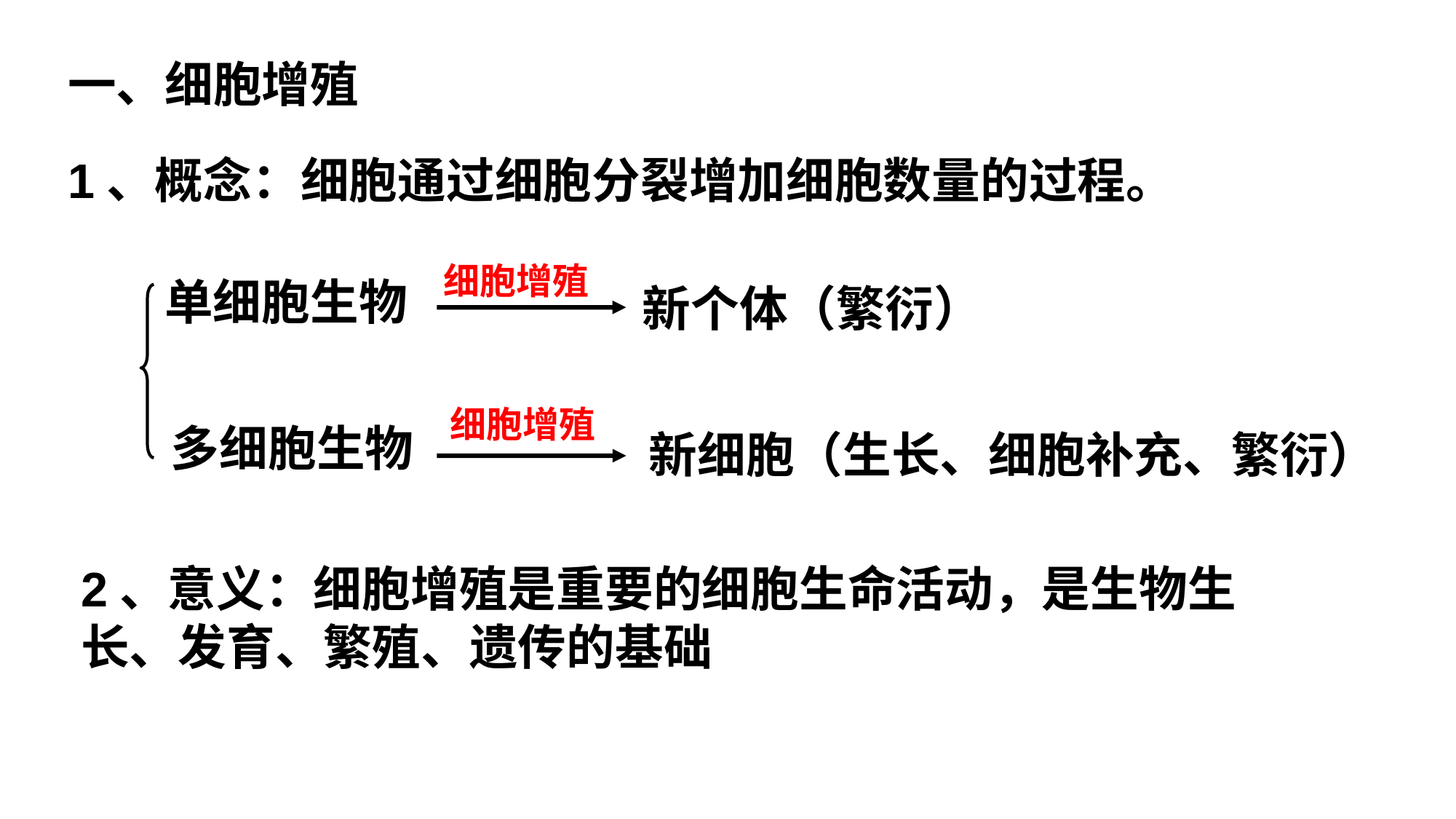

一、细胞增殖
1、概念：细胞通过细胞分裂增加细胞数量的过程。
细胞增殖

单细胞生物

新个体（繁衍）
细胞增殖

多细胞生物
新细胞（生长、细胞补充、繁衍）
2、意义：细胞增殖是重要的细胞生命活动，是生物生长、发育、繁殖、遗传的基础